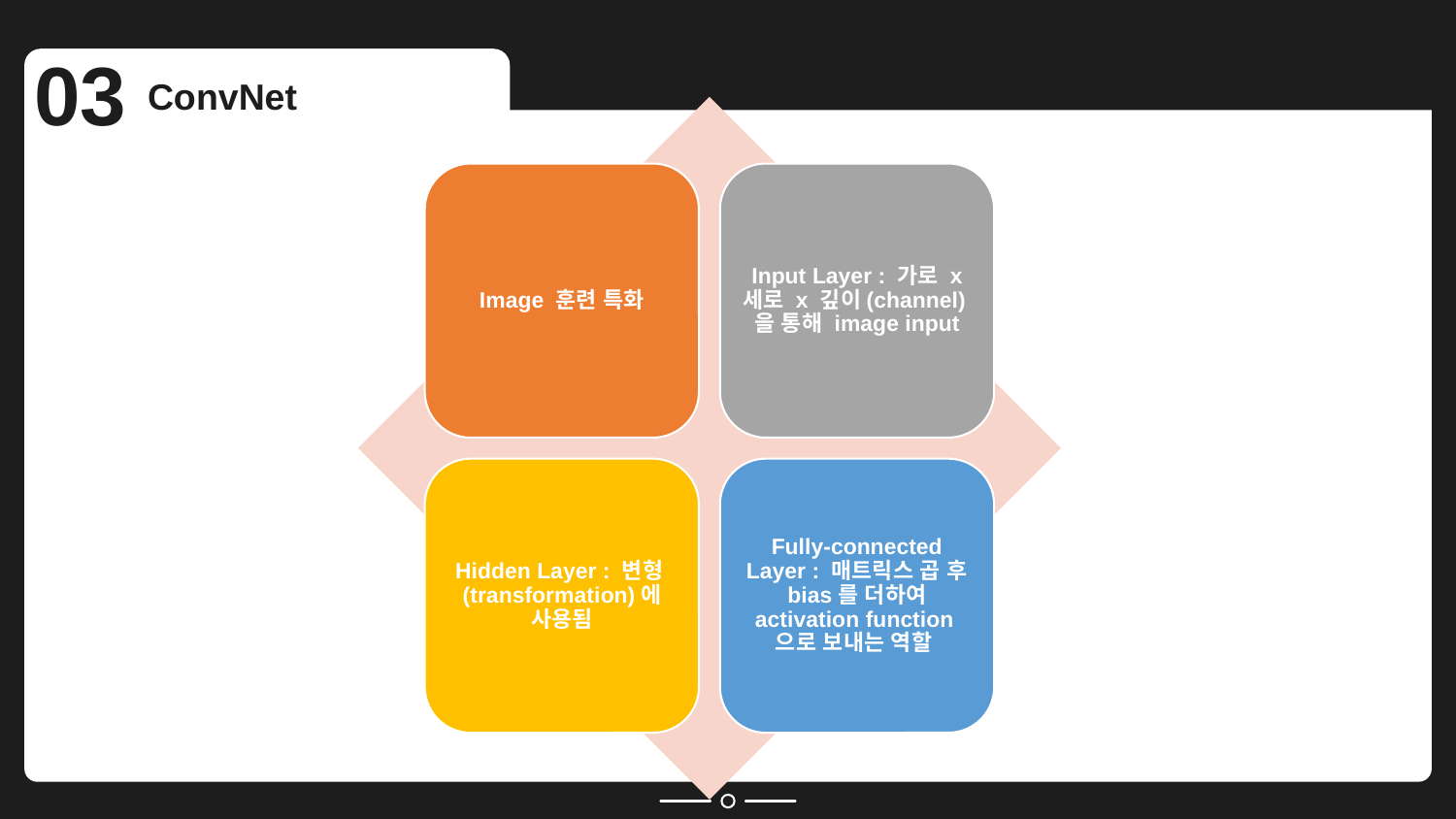

03
ConvNet

Image 훈련 특화
Input Layer : 가로 x 세로 x 깊이(channel)을 통해 image input

Hidden Layer : 변형(transformation)에 사용됨
Fully-connected Layer : 매트릭스 곱 후 bias를 더하여 activation function으로 보내는 역할
# ConvNet